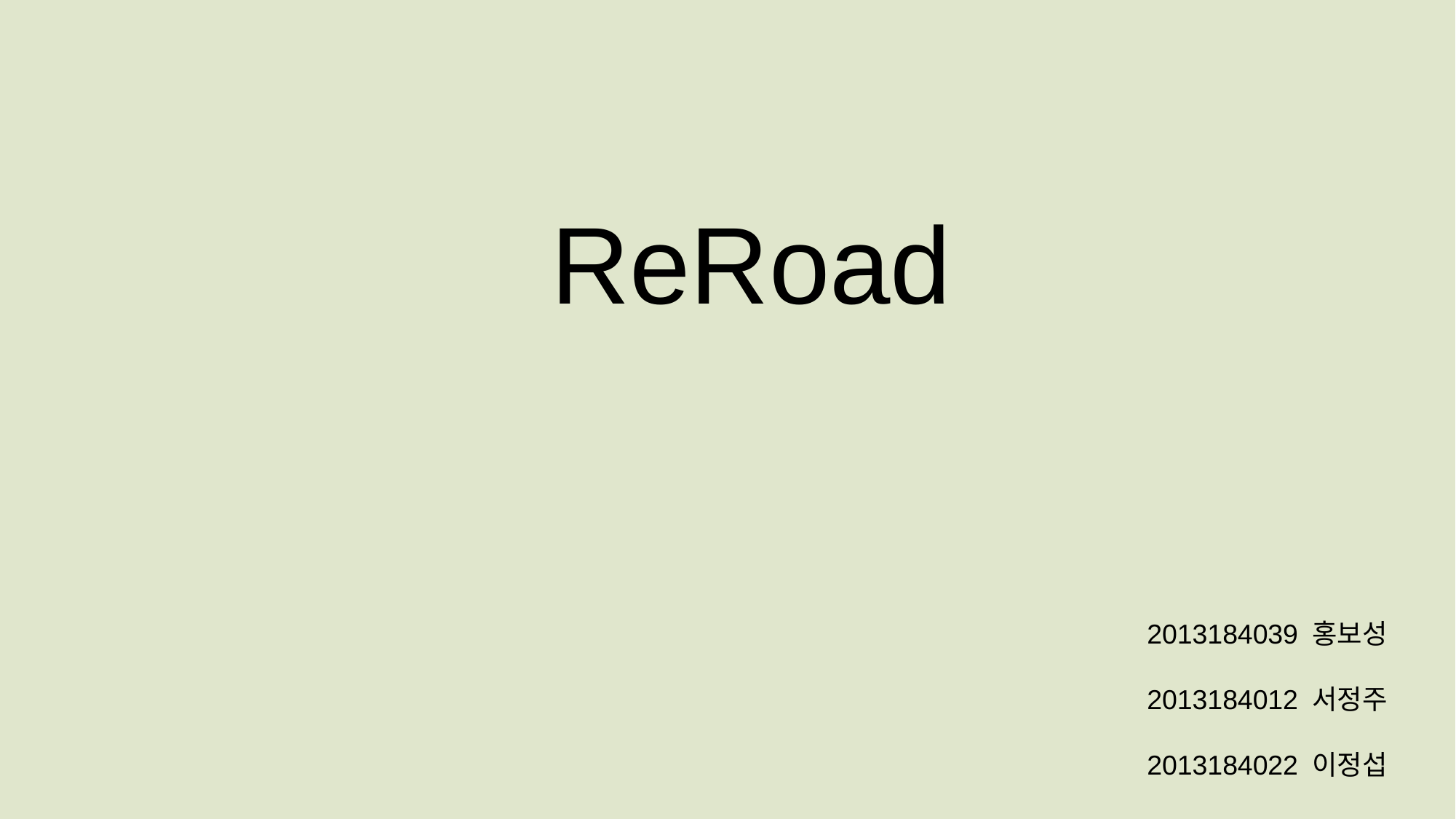

ReRoad
2013184039 홍보성

2013184012 서정주

2013184022 이정섭